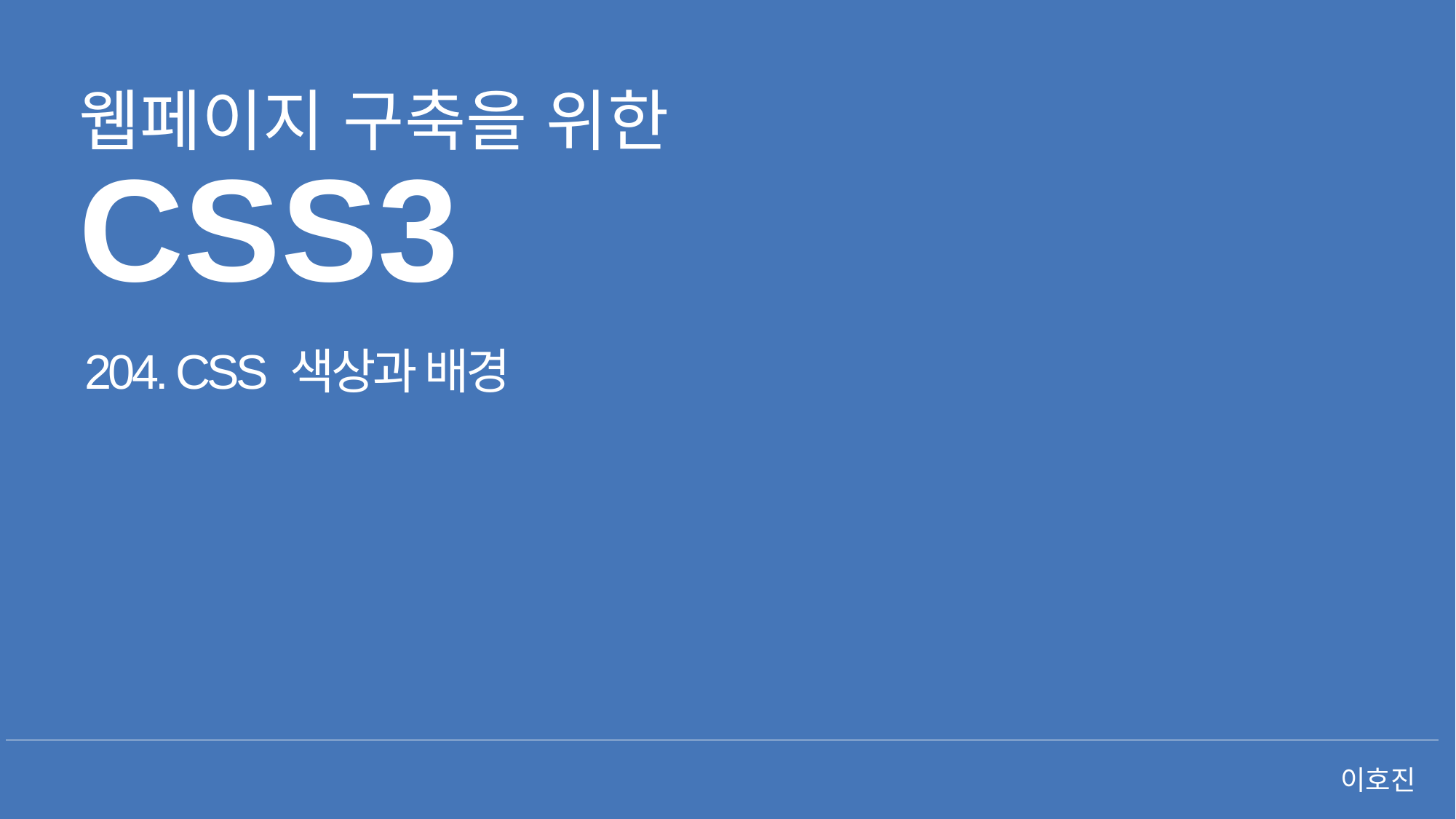

웹페이지 구축을 위한
CSS3
204. CSS 색상과 배경
이호진